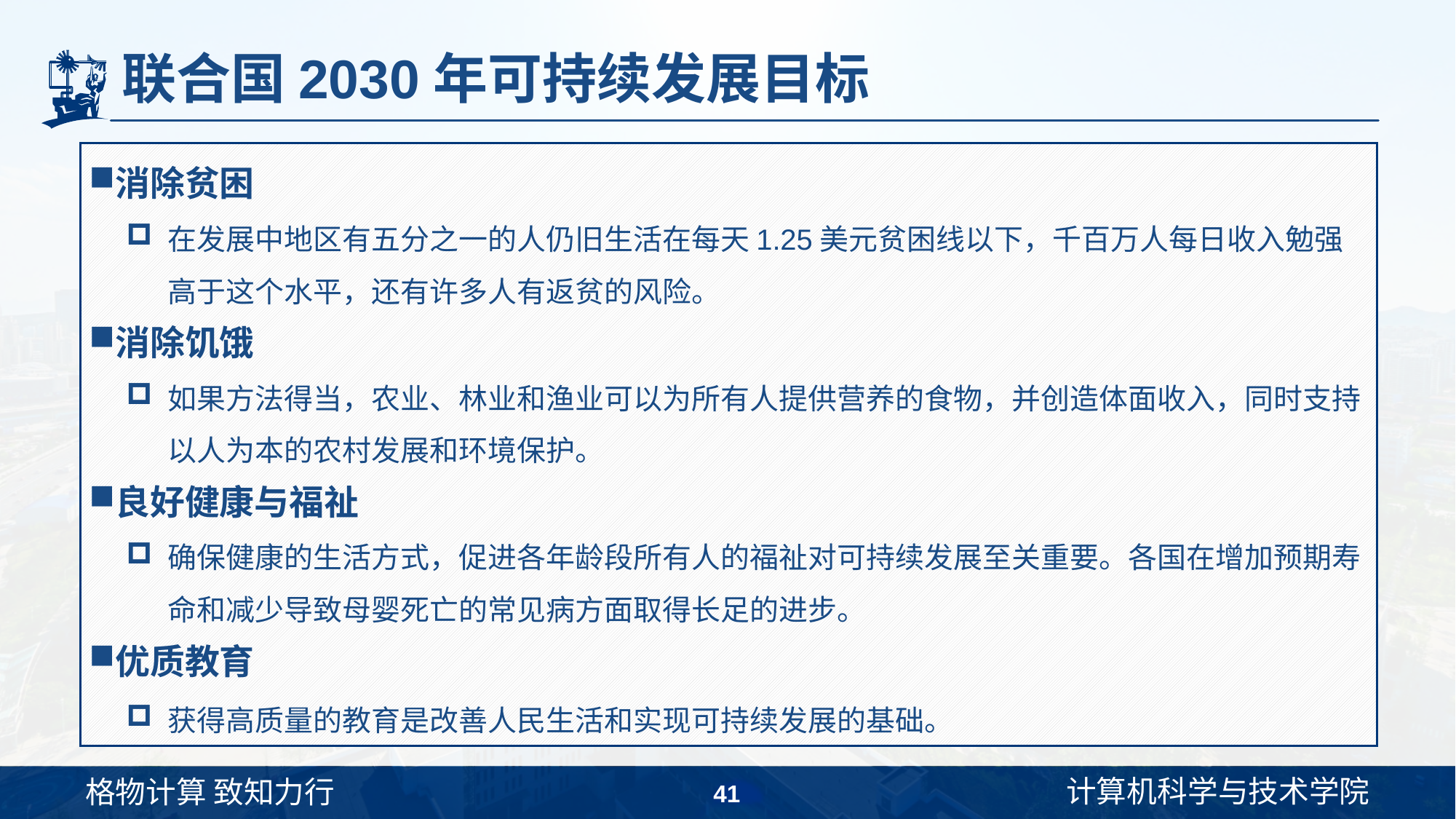

# 联合国2030年可持续发展目标
消除贫困
在发展中地区有五分之一的人仍旧生活在每天1.25美元贫困线以下，千百万人每日收入勉强高于这个水平，还有许多人有返贫的风险。
消除饥饿
如果方法得当，农业、林业和渔业可以为所有人提供营养的食物，并创造体面收入，同时支持以人为本的农村发展和环境保护。
良好健康与福祉
确保健康的生活方式，促进各年龄段所有人的福祉对可持续发展至关重要。各国在增加预期寿命和减少导致母婴死亡的常见病方面取得长足的进步。
优质教育
获得高质量的教育是改善人民生活和实现可持续发展的基础。
41